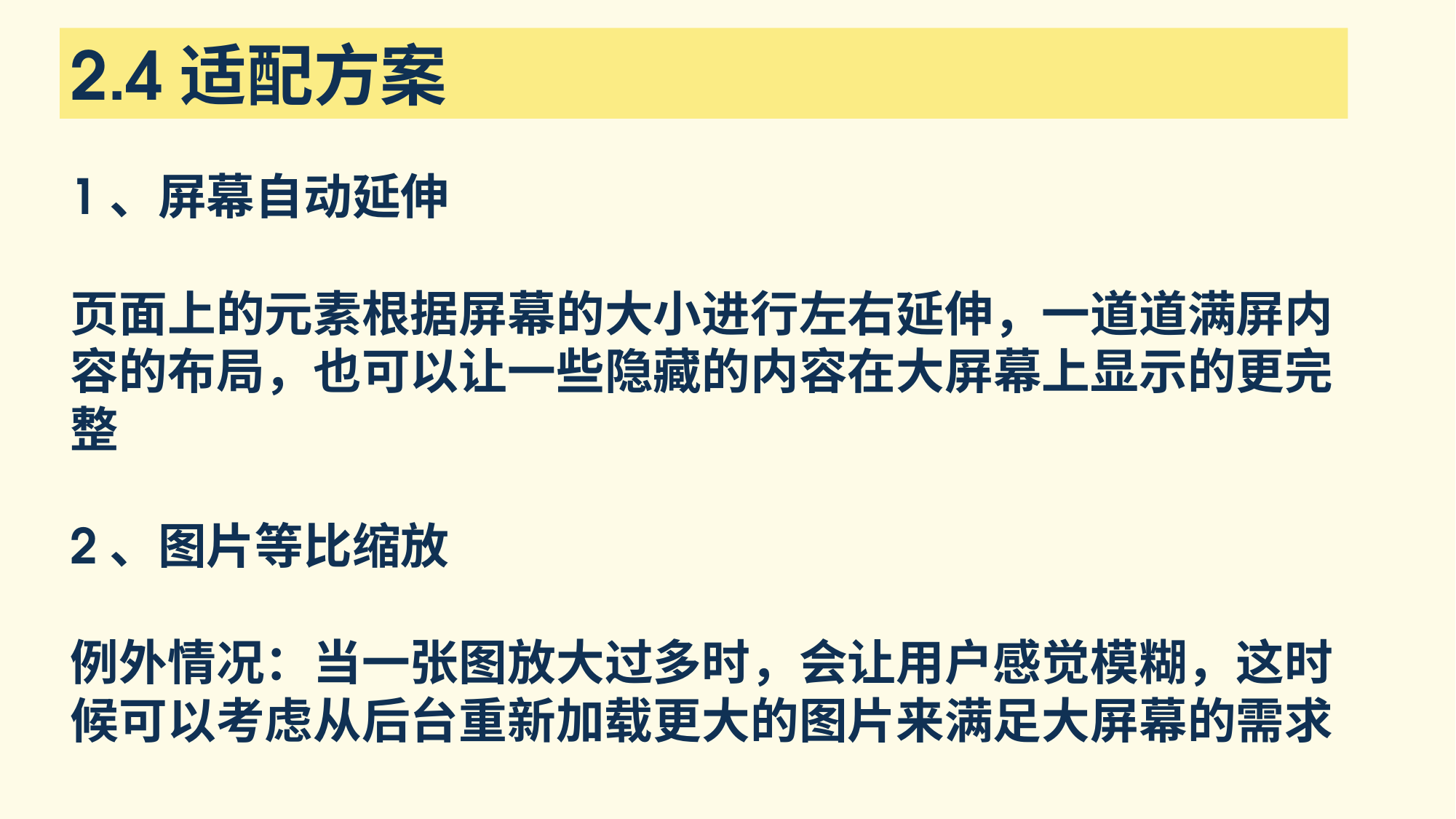

2.4适配方案

### Chart

| Category |
|---|
1、屏幕自动延伸

页面上的元素根据屏幕的大小进行左右延伸，一道道满屏内容的布局，也可以让一些隐藏的内容在大屏幕上显示的更完整

2、图片等比缩放

例外情况：当一张图放大过多时，会让用户感觉模糊，这时候可以考虑从后台重新加载更大的图片来满足大屏幕的需求